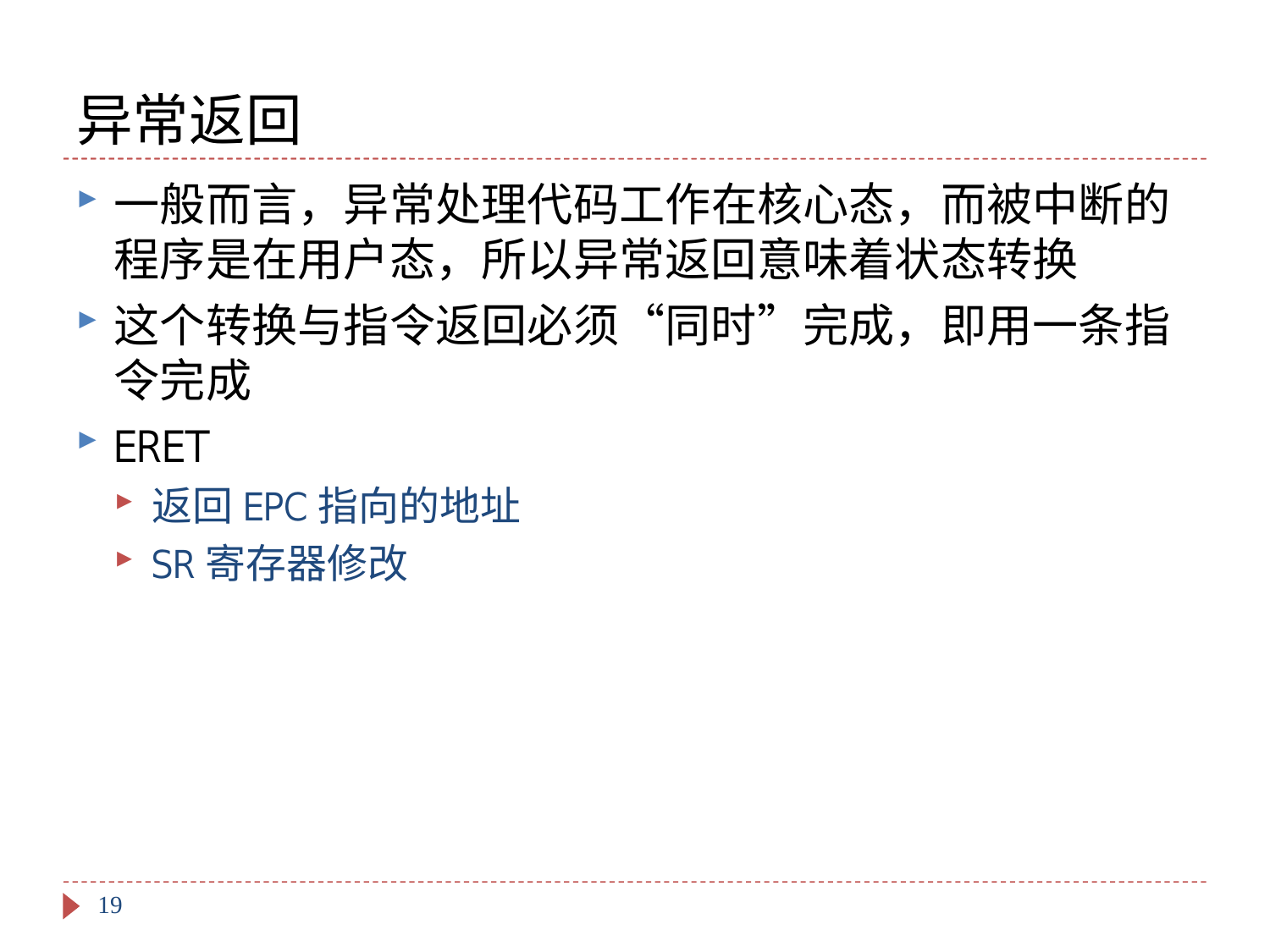

# 异常返回
一般而言，异常处理代码工作在核心态，而被中断的程序是在用户态，所以异常返回意味着状态转换
这个转换与指令返回必须“同时”完成，即用一条指令完成
ERET
返回EPC指向的地址
SR寄存器修改

19